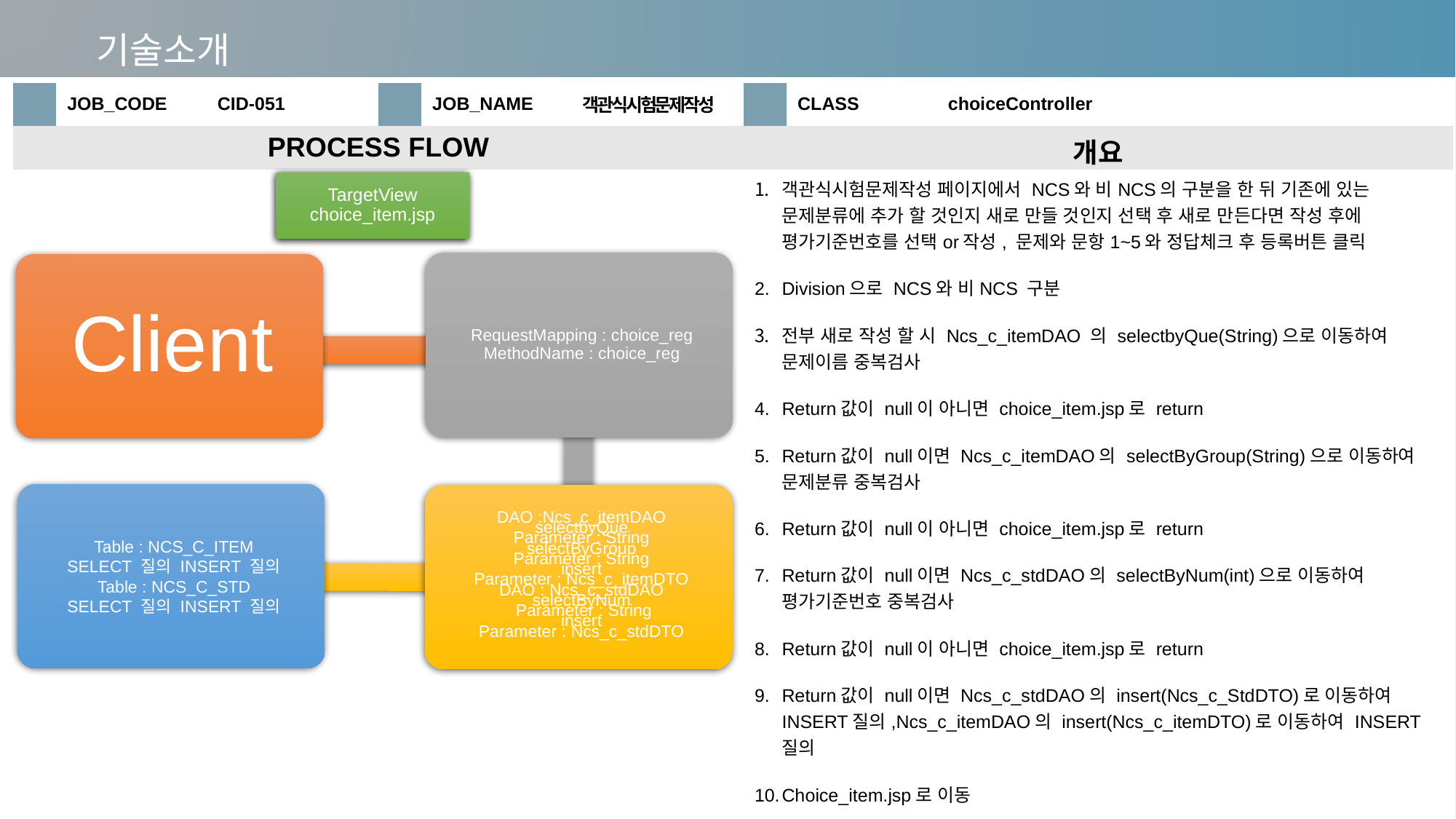

기술소개

|  | JOB\_CODE | CID-051 |  | JOB\_NAME | 객관식시험문제작성 |  | CLASS | choiceController |
| --- | --- | --- | --- | --- | --- | --- | --- | --- |
| PROCESS FLOW |  |  |  |  |  | 개요 |  |  |
|  |  |  |  |  |  | 객관식시험문제작성 페이지에서 NCS와 비NCS의 구분을 한 뒤 기존에 있는 문제분류에 추가 할 것인지 새로 만들 것인지 선택 후 새로 만든다면 작성 후에 평가기준번호를 선택or작성, 문제와 문항1~5와 정답체크 후 등록버튼 클릭 Division으로 NCS와 비NCS 구분 전부 새로 작성 할 시 Ncs\_c\_itemDAO 의 selectbyQue(String)으로 이동하여 문제이름 중복검사 Return값이 null이 아니면 choice\_item.jsp로 return Return값이 null이면 Ncs\_c\_itemDAO의 selectByGroup(String)으로 이동하여 문제분류 중복검사 Return값이 null이 아니면 choice\_item.jsp로 return Return값이 null이면 Ncs\_c\_stdDAO의 selectByNum(int)으로 이동하여 평가기준번호 중복검사 Return값이 null이 아니면 choice\_item.jsp로 return Return값이 null이면 Ncs\_c\_stdDAO의 insert(Ncs\_c\_StdDTO)로 이동하여 INSERT질의,Ncs\_c\_itemDAO의 insert(Ncs\_c\_itemDTO)로 이동하여 INSERT질의 Choice\_item.jsp로 이동 |  |  |

TargetView
choice_item.jsp
Client
RequestMapping : choice_reg
MethodName : choice_reg
DAO :Ncs_c_itemDAO
selectbyQue
Parameter : String
selectByGroup
Parameter : String
insert
Parameter : Ncs_c_itemDTO
DAO : Ncs_c_stdDAO
selectByNum
 Parameter : String
insert
Parameter : Ncs_c_stdDTO
Table : NCS_C_ITEM
SELECT 질의 INSERT 질의
Table : NCS_C_STD
SELECT 질의 INSERT 질의